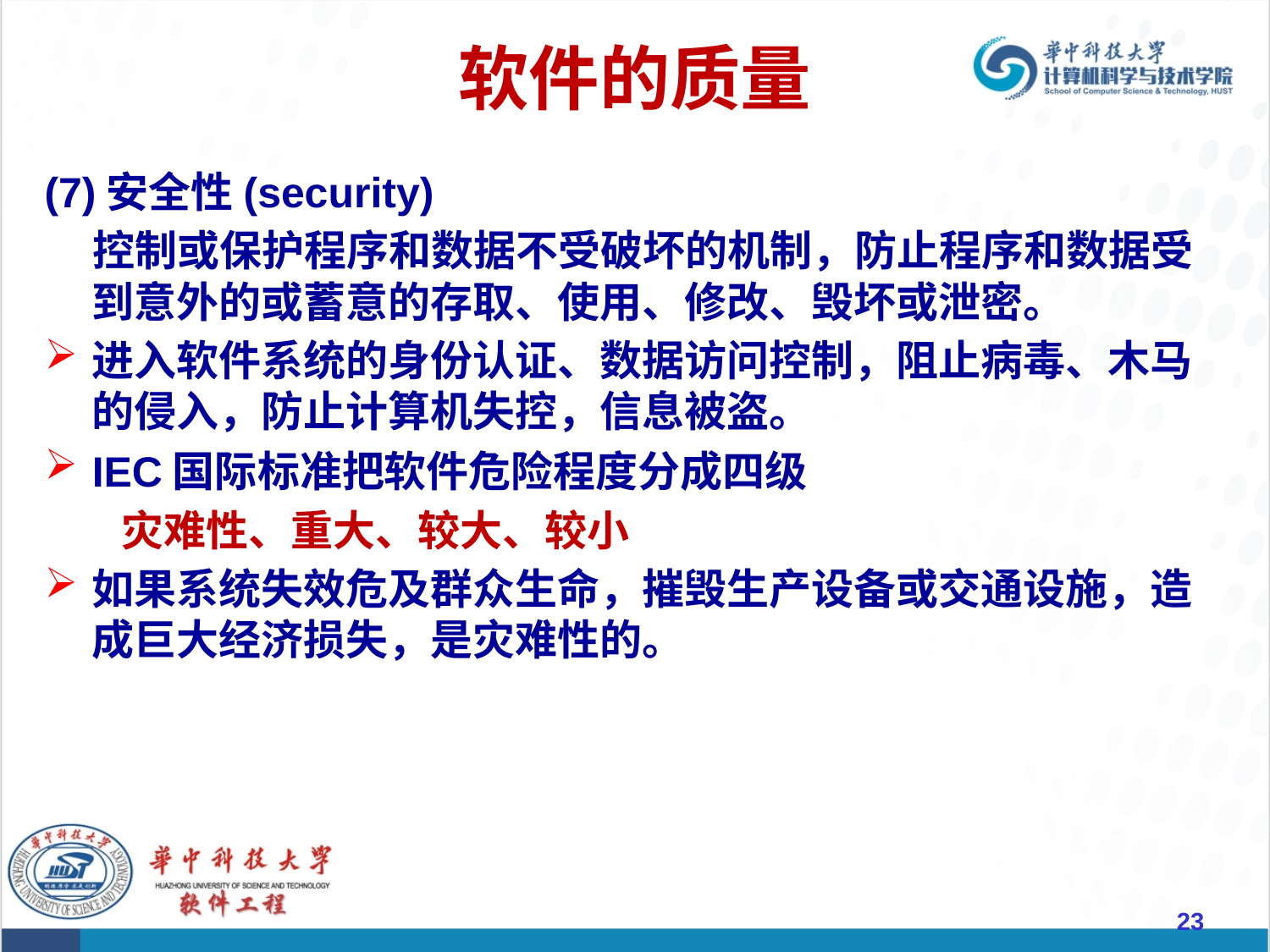

# 软件的质量
(7)安全性(security)
    控制或保护程序和数据不受破坏的机制，防止程序和数据受到意外的或蓄意的存取、使用、修改、毁坏或泄密。
进入软件系统的身份认证、数据访问控制，阻止病毒、木马的侵入，防止计算机失控，信息被盗。
IEC国际标准把软件危险程度分成四级
       灾难性、重大、较大、较小
如果系统失效危及群众生命，摧毁生产设备或交通设施，造成巨大经济损失，是灾难性的。
23